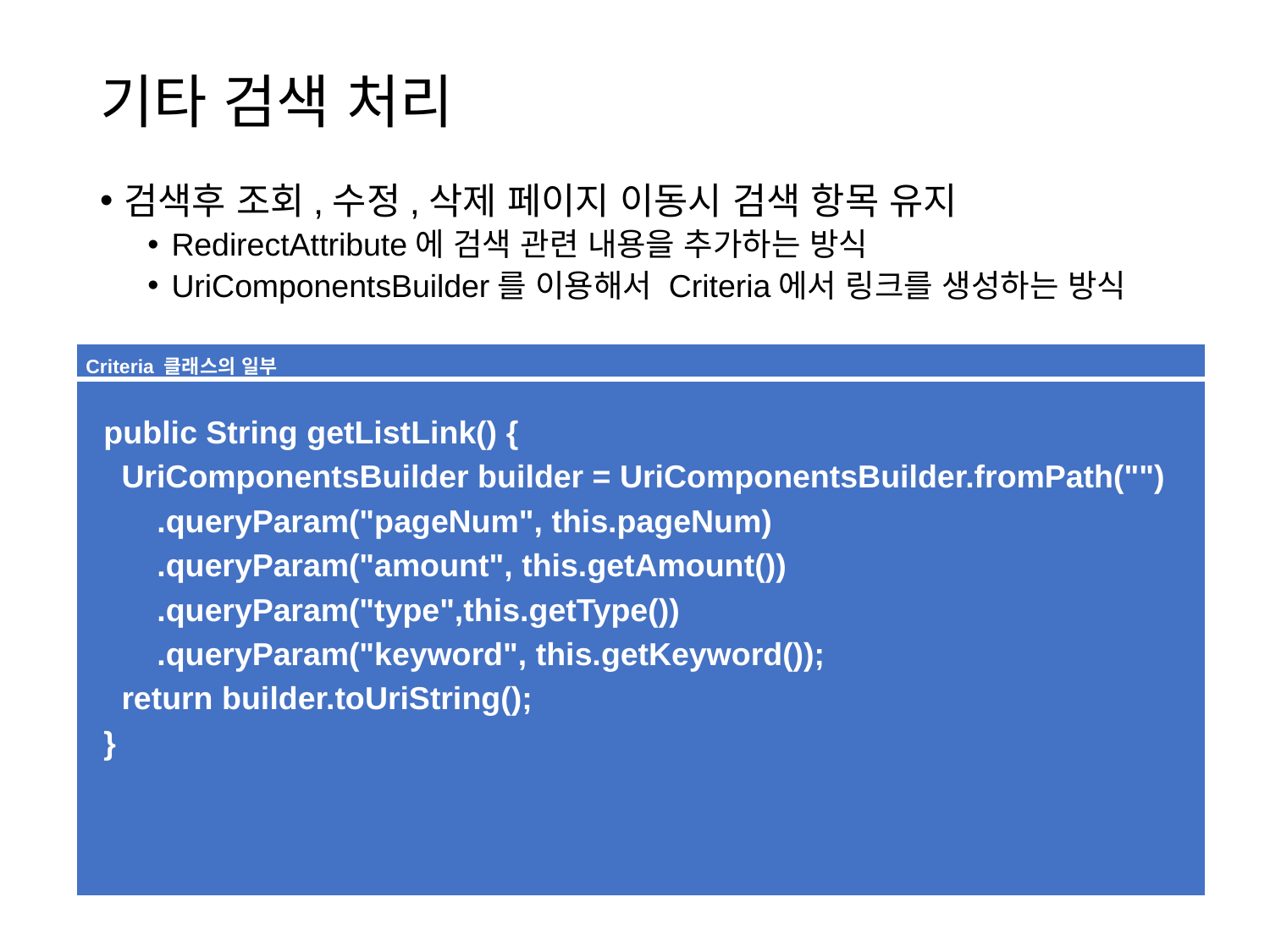

# 기타 검색 처리
검색후 조회,수정,삭제 페이지 이동시 검색 항목 유지
RedirectAttribute에 검색 관련 내용을 추가하는 방식
UriComponentsBuilder를 이용해서 Criteria에서 링크를 생성하는 방식
| Criteria 클래스의 일부 |
| --- |
| public String getListLink() { UriComponentsBuilder builder = UriComponentsBuilder.fromPath("") .queryParam("pageNum", this.pageNum) .queryParam("amount", this.getAmount()) .queryParam("type",this.getType()) .queryParam("keyword", this.getKeyword()); return builder.toUriString(); } |